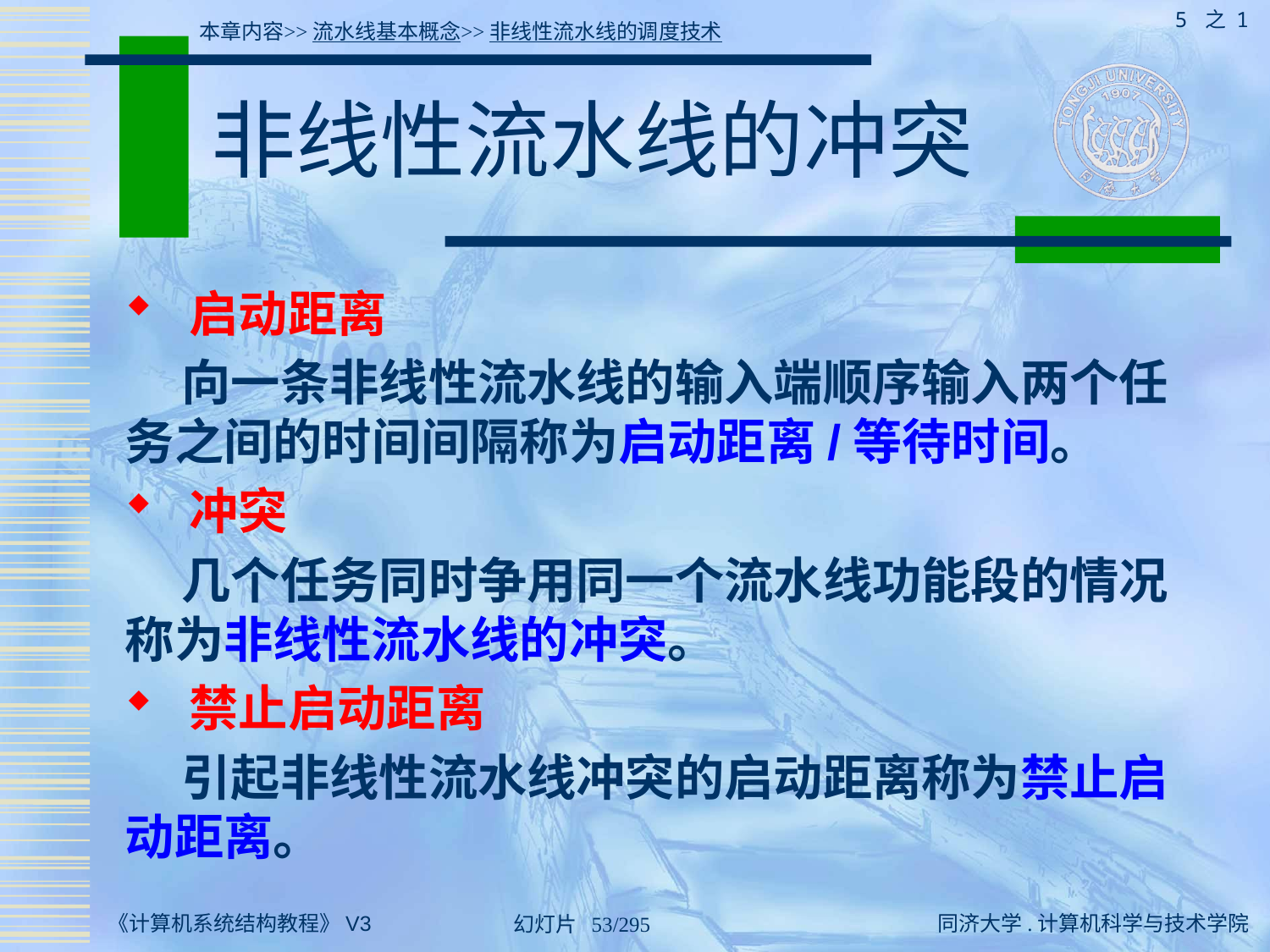

5 之 1
本章内容>>流水线基本概念>>非线性流水线的调度技术
# 非线性流水线的冲突
  启动距离
    向一条非线性流水线的输入端顺序输入两个任务之间的时间间隔称为启动距离/等待时间。
  冲突
    几个任务同时争用同一个流水线功能段的情况称为非线性流水线的冲突。
  禁止启动距离
    引起非线性流水线冲突的启动距离称为禁止启动距离。